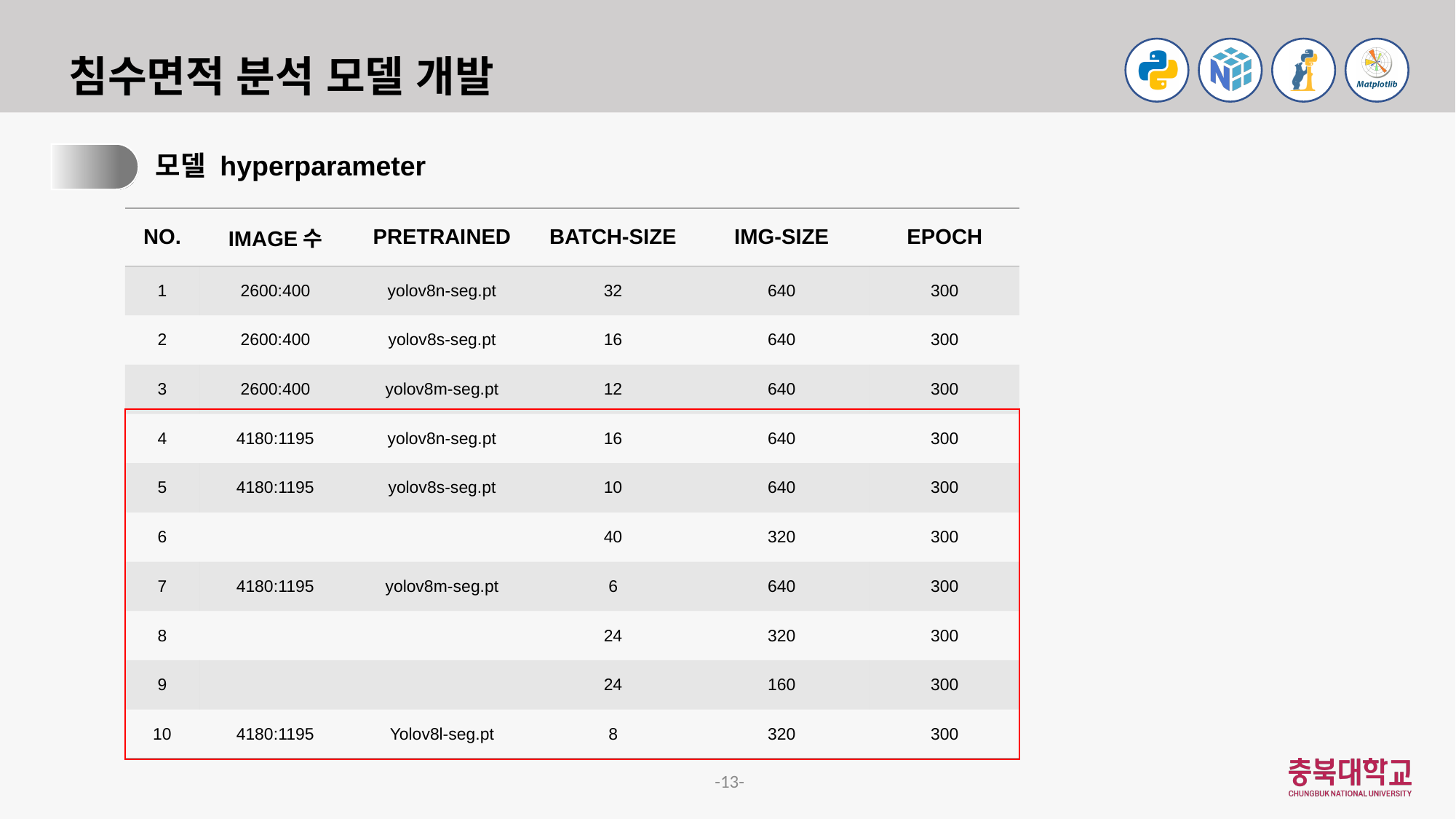

# 침수면적 분석 모델 개발

2.
모델 hyperparameter
| NO. | IMAGE수 | PRETRAINED | BATCH-SIZE | IMG-SIZE | EPOCH |
| --- | --- | --- | --- | --- | --- |
| 1 | 2600:400 | yolov8n-seg.pt | 32 | 640 | 300 |
| 2 | 2600:400 | yolov8s-seg.pt | 16 | 640 | 300 |
| 3 | 2600:400 | yolov8m-seg.pt | 12 | 640 | 300 |
| 4 | 4180:1195 | yolov8n-seg.pt | 16 | 640 | 300 |
| 5 | 4180:1195 | yolov8s-seg.pt | 10 | 640 | 300 |
| 6 |  |  | 40 | 320 | 300 |
| 7 | 4180:1195 | yolov8m-seg.pt | 6 | 640 | 300 |
| 8 |  |  | 24 | 320 | 300 |
| 9 |  |  | 24 | 160 | 300 |
| 10 | 4180:1195 | Yolov8l-seg.pt | 8 | 320 | 300 |

-13-